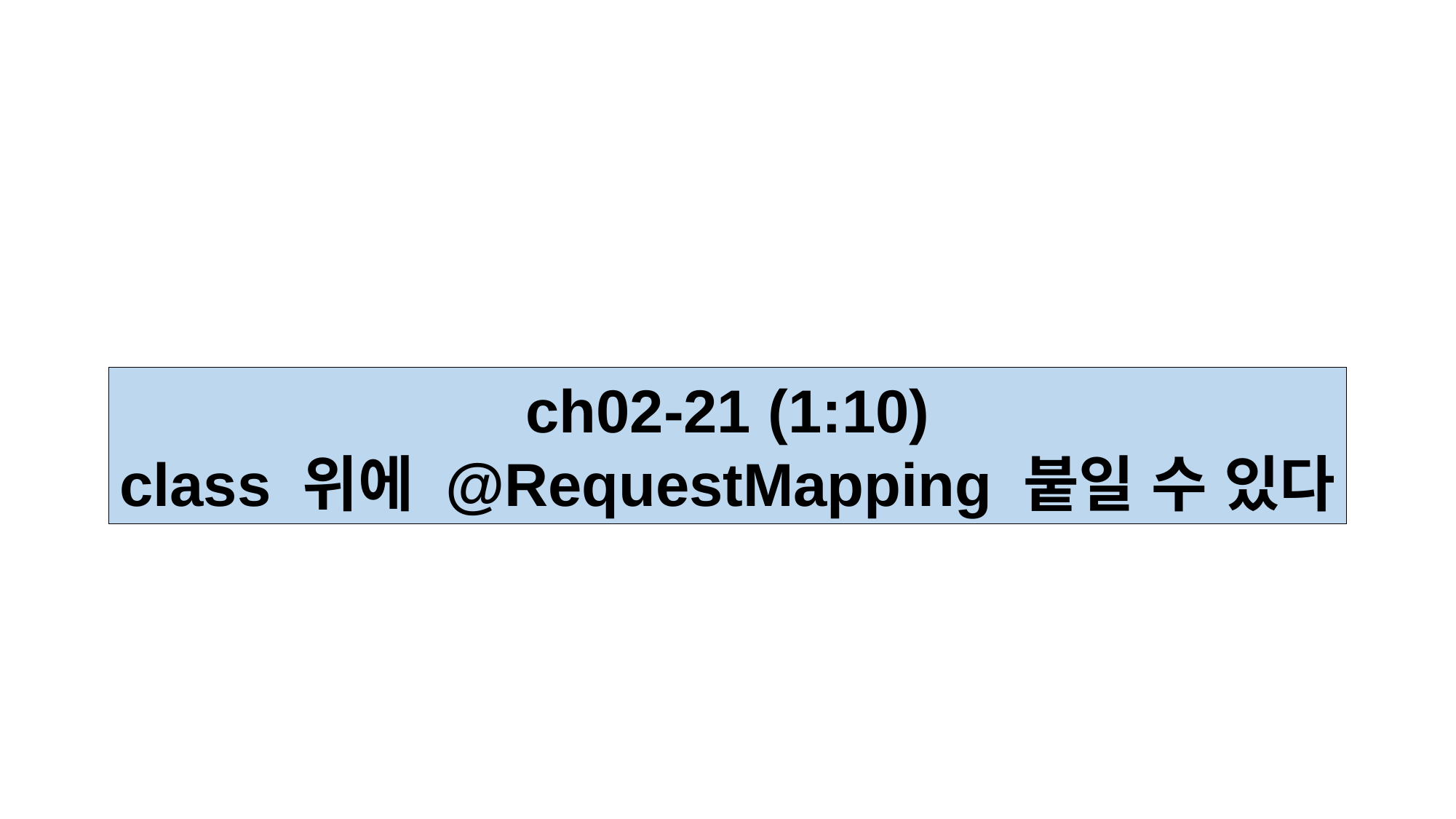

ch02-21 (1:10)
class 위에 @RequestMapping 붙일 수 있다